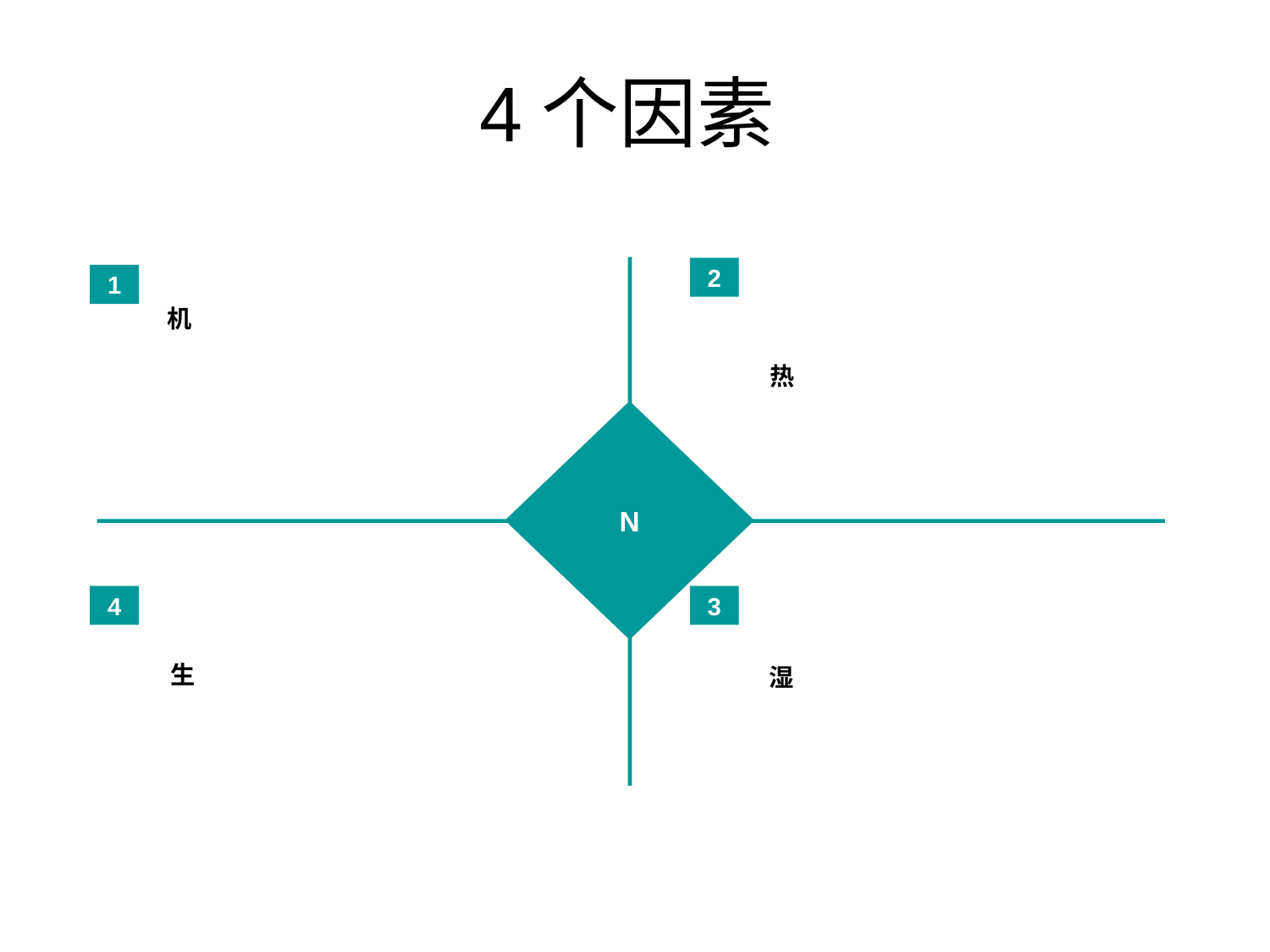

4个因素

2
1
机
热
N

4
3
生
湿